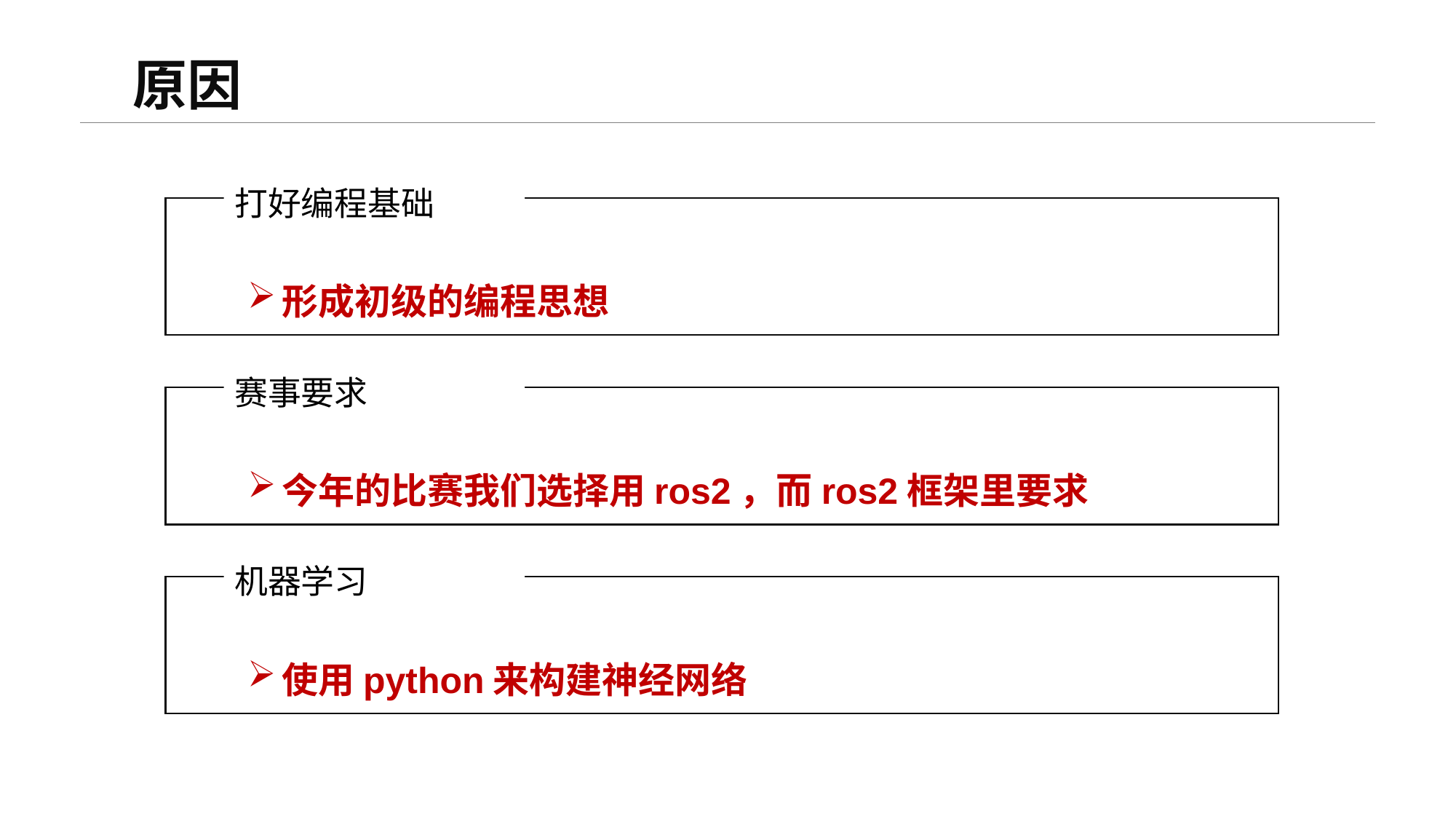

原因
打好编程基础

形成初级的编程思想
赛事要求

今年的比赛我们选择用ros2，而ros2框架里要求python
机器学习

使用python来构建神经网络